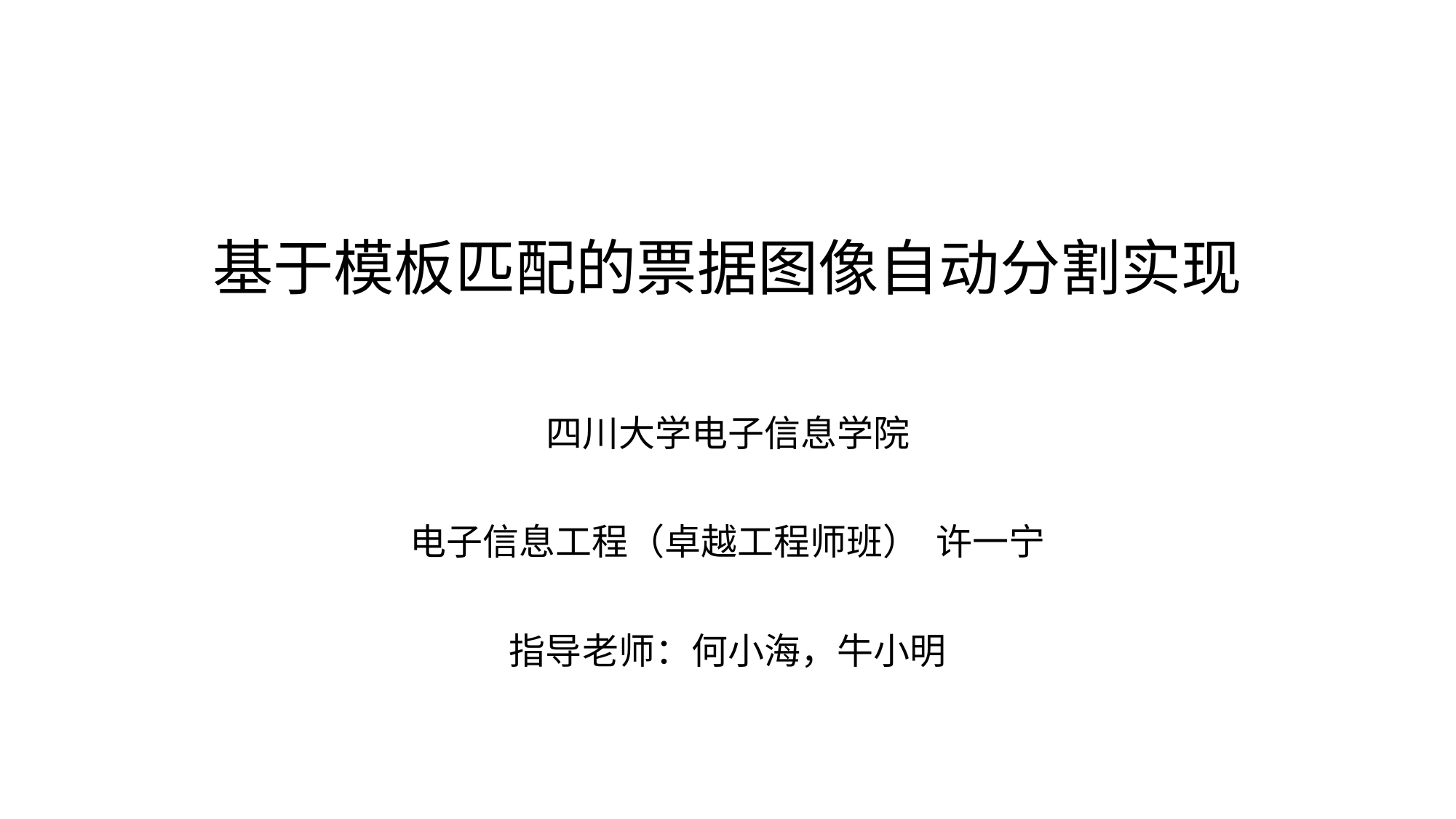

# 基于模板匹配的票据图像自动分割实现
四川大学电子信息学院

电子信息工程（卓越工程师班）  许一宁

指导老师：何小海，牛小明